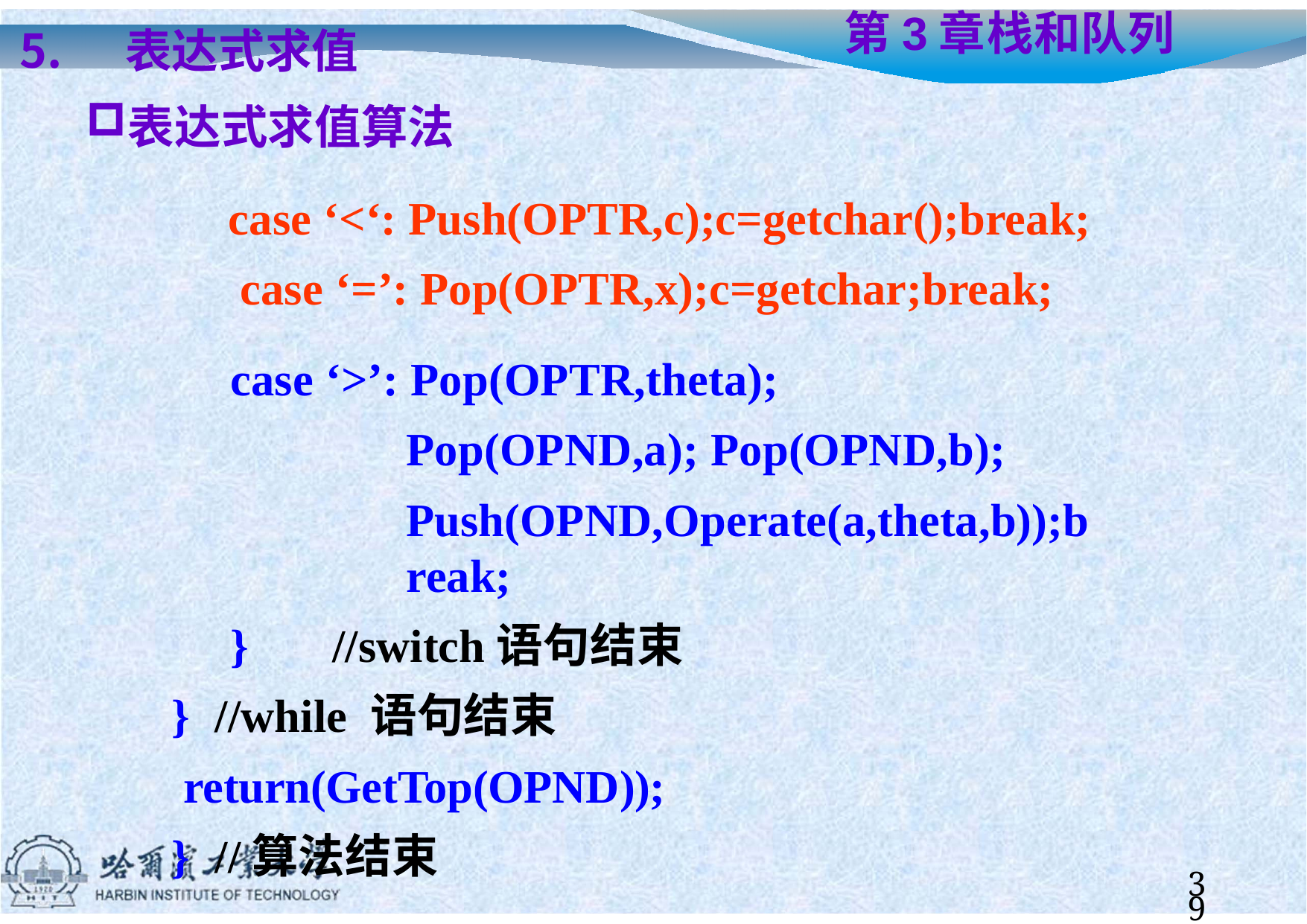

表达式求值
表达式求值算法
# 第3章	栈和队列

case ‘<‘: Push(OPTR,c);c=getchar();break;  case ‘=’: Pop(OPTR,x);c=getchar;break;
case ‘>’: Pop(OPTR,theta);
Pop(OPND,a); Pop(OPND,b);
Push(OPND,Operate(a,theta,b));break;
}	//switch语句结束
}	//while 语句结束
return(GetTop(OPND));
}	//算法结束

39